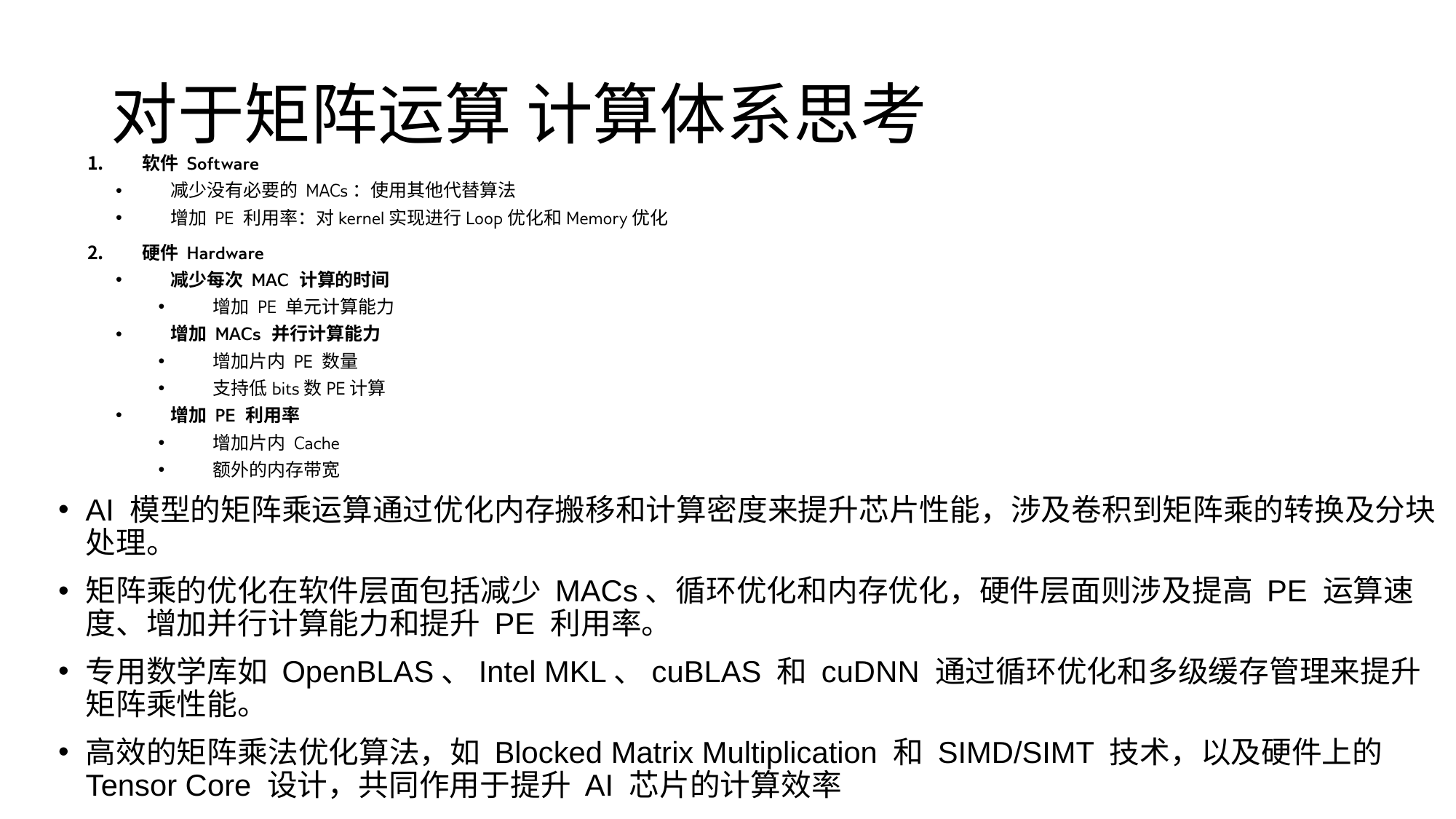

# 对于矩阵运算 计算体系思考
软件 Software
减少没有必要的 MACs：使用其他代替算法
增加 PE 利用率：对kernel实现进行Loop优化和Memory优化
硬件 Hardware
减少每次 MAC 计算的时间
增加 PE 单元计算能力
增加 MACs 并行计算能力
增加片内 PE 数量
支持低bits数PE计算
增加 PE 利用率
增加片内 Cache
额外的内存带宽

AI 模型的矩阵乘运算通过优化内存搬移和计算密度来提升芯片性能，涉及卷积到矩阵乘的转换及分块处理。
矩阵乘的优化在软件层面包括减少 MACs、循环优化和内存优化，硬件层面则涉及提高 PE 运算速度、增加并行计算能力和提升 PE 利用率。
专用数学库如 OpenBLAS、Intel MKL、cuBLAS 和 cuDNN 通过循环优化和多级缓存管理来提升矩阵乘性能。
高效的矩阵乘法优化算法，如 Blocked Matrix Multiplication 和 SIMD/SIMT 技术，以及硬件上的 Tensor Core 设计，共同作用于提升 AI 芯片的计算效率